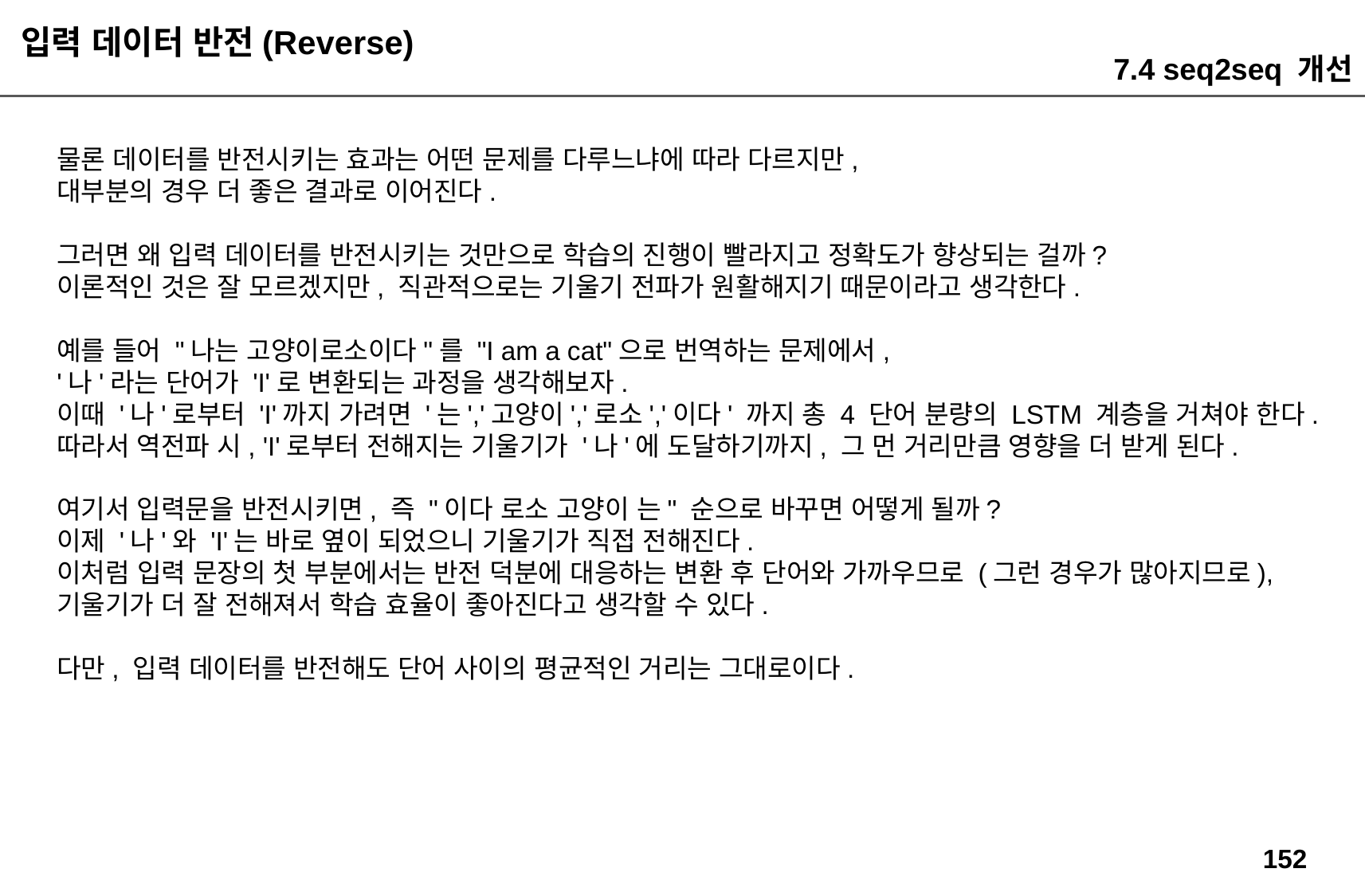

입력 데이터 반전(Reverse)
7.4 seq2seq 개선
물론 데이터를 반전시키는 효과는 어떤 문제를 다루느냐에 따라 다르지만,
대부분의 경우 더 좋은 결과로 이어진다.

그러면 왜 입력 데이터를 반전시키는 것만으로 학습의 진행이 빨라지고 정확도가 향상되는 걸까?
이론적인 것은 잘 모르겠지만, 직관적으로는 기울기 전파가 원활해지기 때문이라고 생각한다.

예를 들어 "나는 고양이로소이다"를 "I am a cat"으로 번역하는 문제에서,
'나'라는 단어가 'I'로 변환되는 과정을 생각해보자.
이때 '나'로부터 'I'까지 가려면 '는','고양이','로소','이다' 까지 총 4 단어 분량의 LSTM 계층을 거쳐야 한다.
따라서 역전파 시, 'I'로부터 전해지는 기울기가 '나'에 도달하기까지, 그 먼 거리만큼 영향을 더 받게 된다.

여기서 입력문을 반전시키면, 즉 "이다 로소 고양이 는" 순으로 바꾸면 어떻게 될까?
이제 '나'와 'I'는 바로 옆이 되었으니 기울기가 직접 전해진다.
이처럼 입력 문장의 첫 부분에서는 반전 덕분에 대응하는 변환 후 단어와 가까우므로 (그런 경우가 많아지므로),
기울기가 더 잘 전해져서 학습 효율이 좋아진다고 생각할 수 있다.

다만, 입력 데이터를 반전해도 단어 사이의 평균적인 거리는 그대로이다.